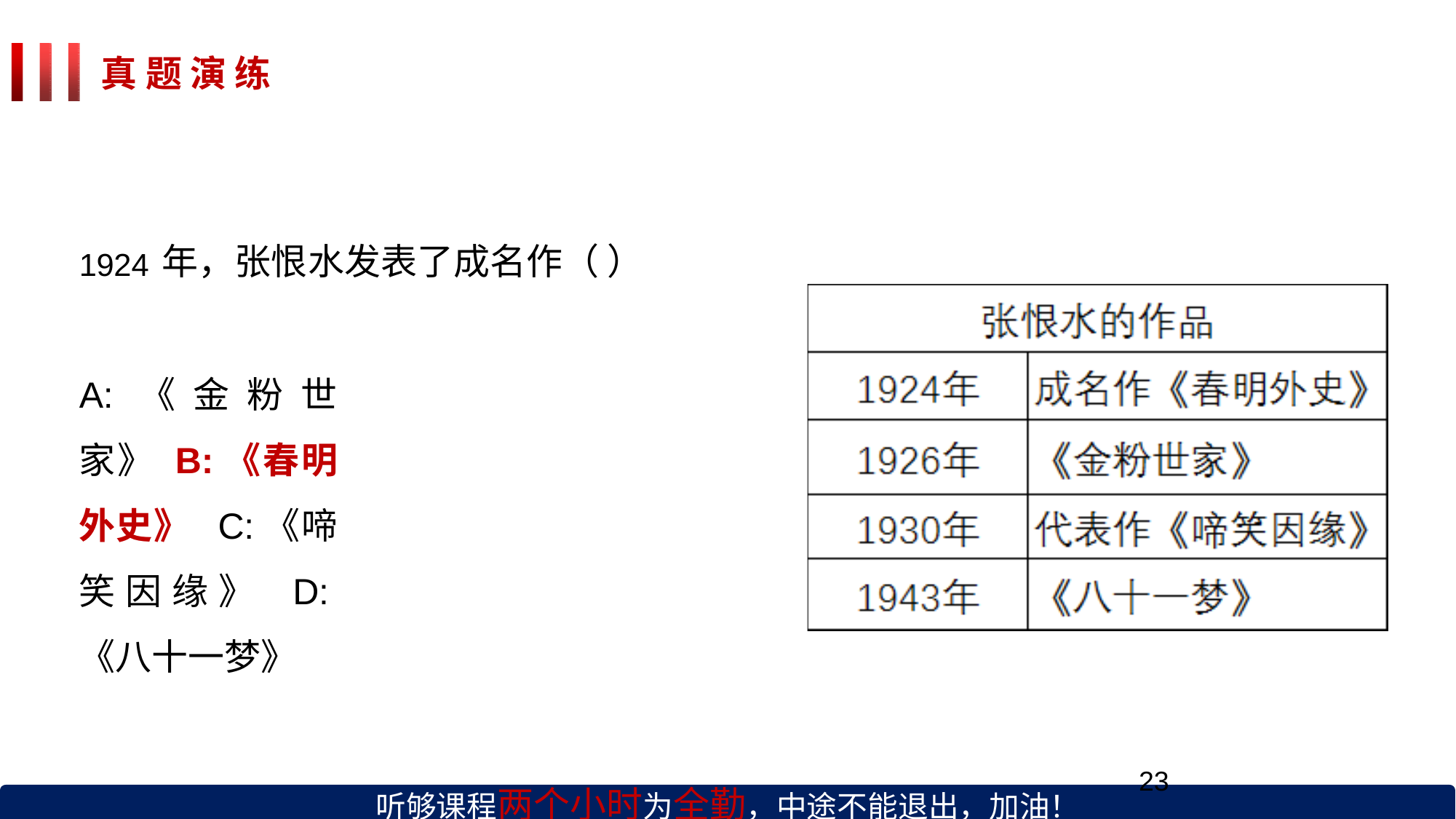

# 真 题 演 练
1924年，张恨水发表了成名作（ ）

A:《金粉世家》 B:《春明外史》  C:《啼笑因缘》 D:《八十一梦》

23

听够课程两个小时为全勤，中途不能退出，加油！